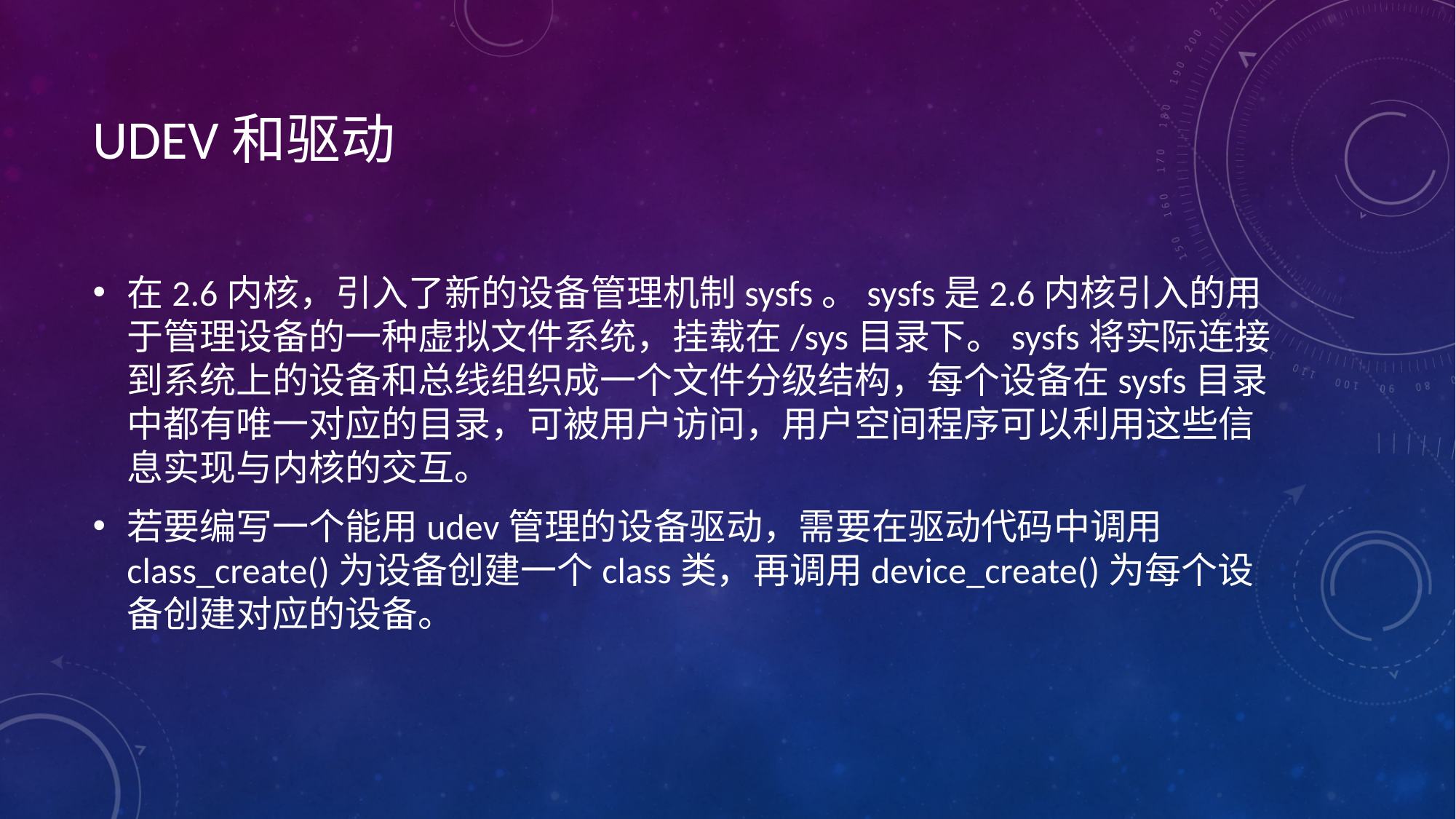

# udev和驱动
在2.6内核，引入了新的设备管理机制sysfs。sysfs是2.6内核引入的用于管理设备的一种虚拟文件系统，挂载在/sys目录下。sysfs将实际连接到系统上的设备和总线组织成一个文件分级结构，每个设备在sysfs目录中都有唯一对应的目录，可被用户访问，用户空间程序可以利用这些信息实现与内核的交互。
若要编写一个能用udev管理的设备驱动，需要在驱动代码中调用class_create()为设备创建一个class类，再调用device_create()为每个设备创建对应的设备。